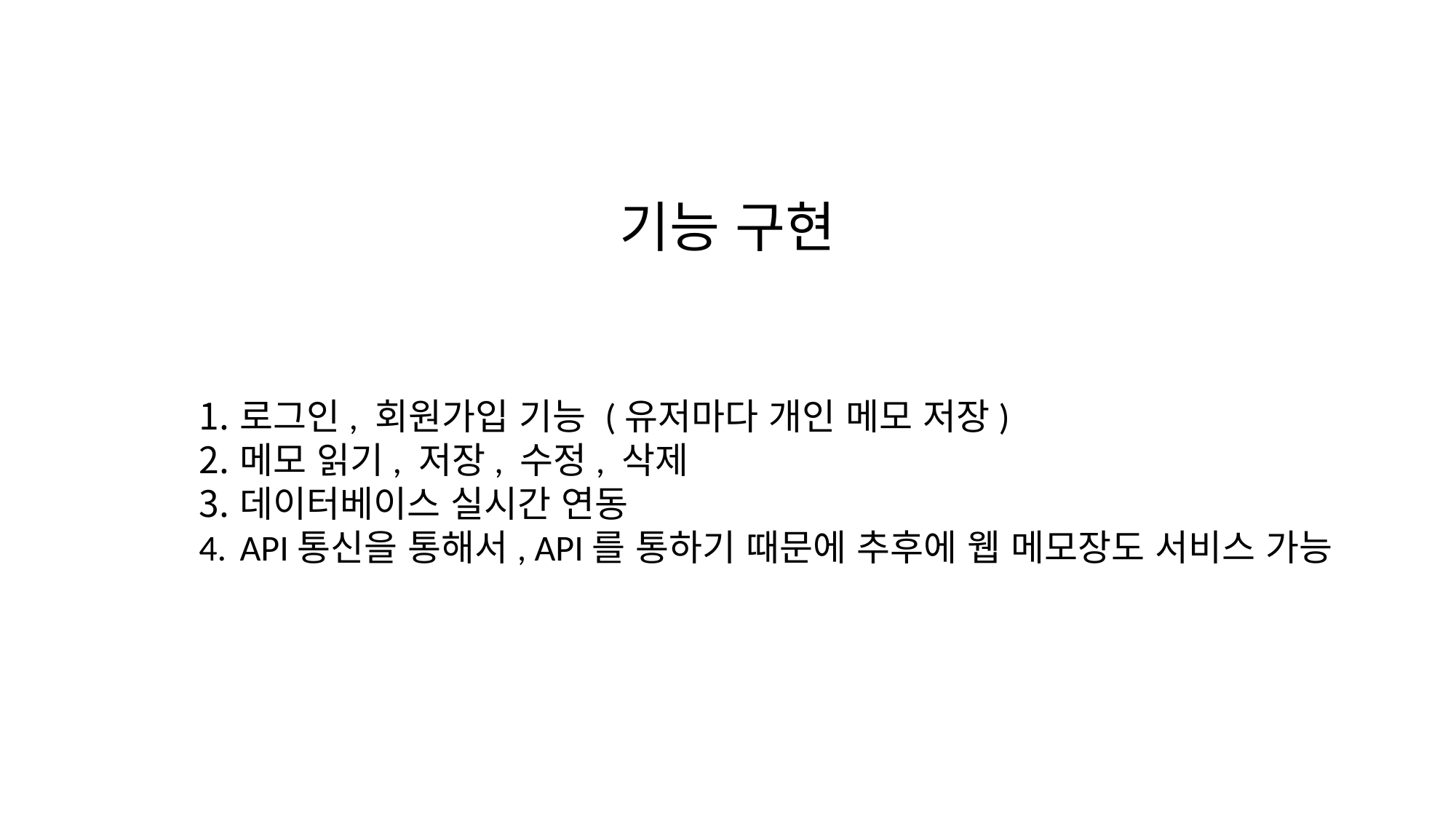

기능 구현
로그인, 회원가입 기능 (유저마다 개인 메모 저장)
메모 읽기, 저장, 수정, 삭제
데이터베이스 실시간 연동
API통신을 통해서, API를 통하기 때문에 추후에 웹 메모장도 서비스 가능